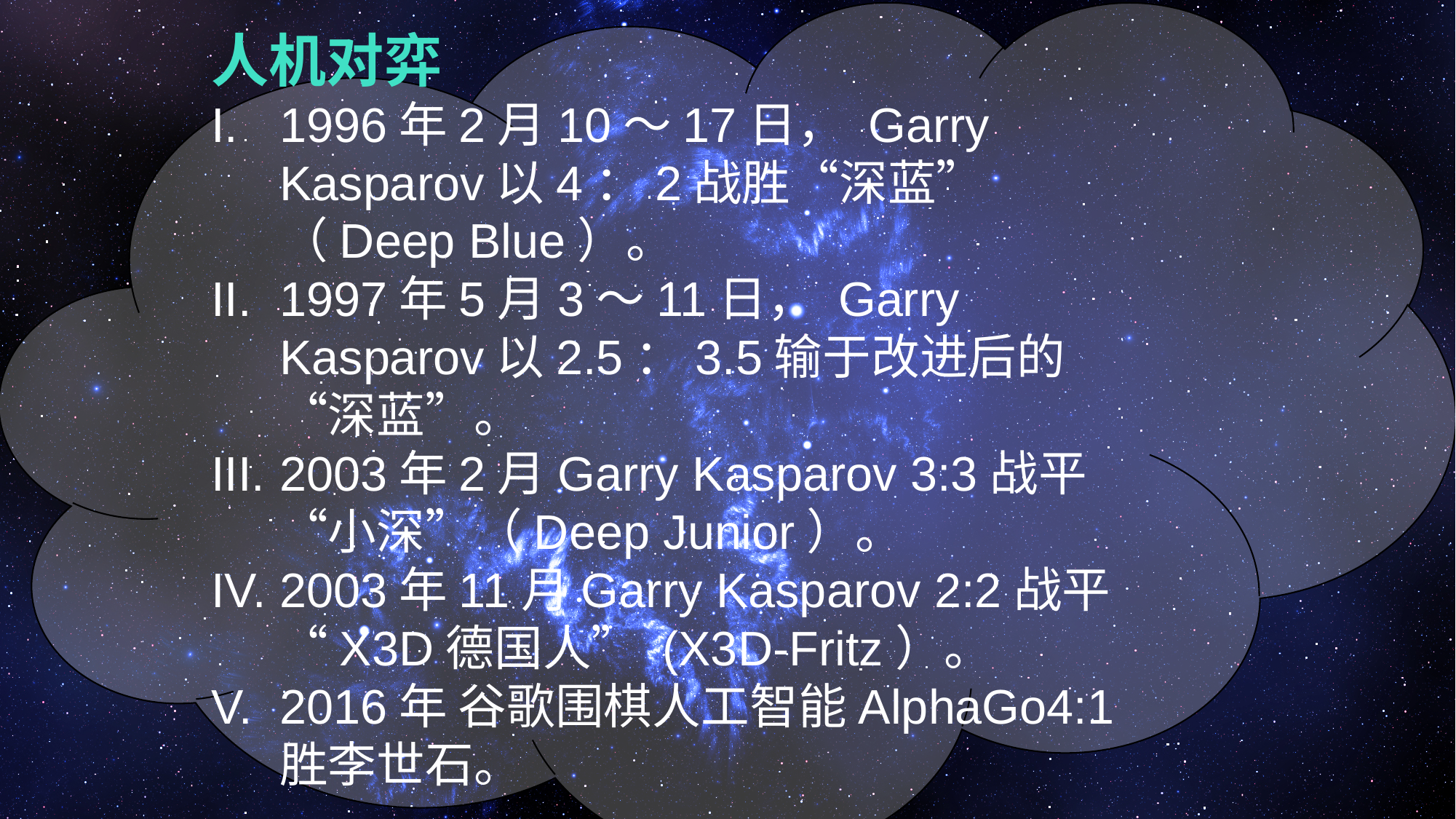

人机对弈
1996年2月10～17日， Garry Kasparov以4：2战胜“深蓝” （Deep Blue）。
1997年5月3～11日， Garry Kasparov以2.5：3.5输于改进后的“深蓝”。
2003年2月Garry Kasparov 3:3战平 “小深”（Deep Junior）。
2003年11月Garry Kasparov 2:2战平 “X3D德国人” (X3D-Fritz）。
2016年 谷歌围棋人工智能AlphaGo4:1胜李世石。